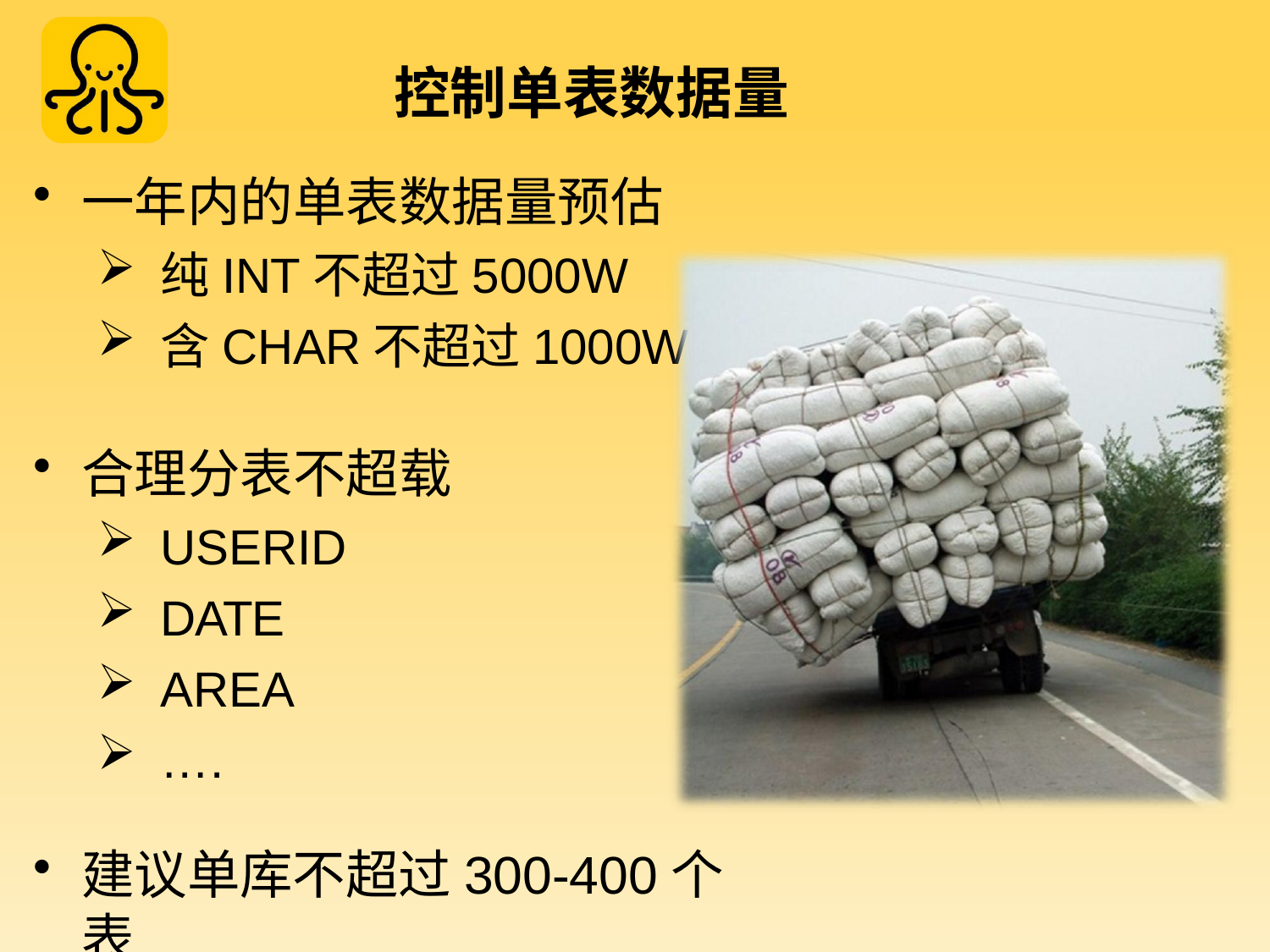

# 控制单表数据量
一年内的单表数据量预估
纯INT不超过5000W
含CHAR不超过1000W

合理分表不超载
USERID
DATE
AREA
….
建议单库不超过300-400个表